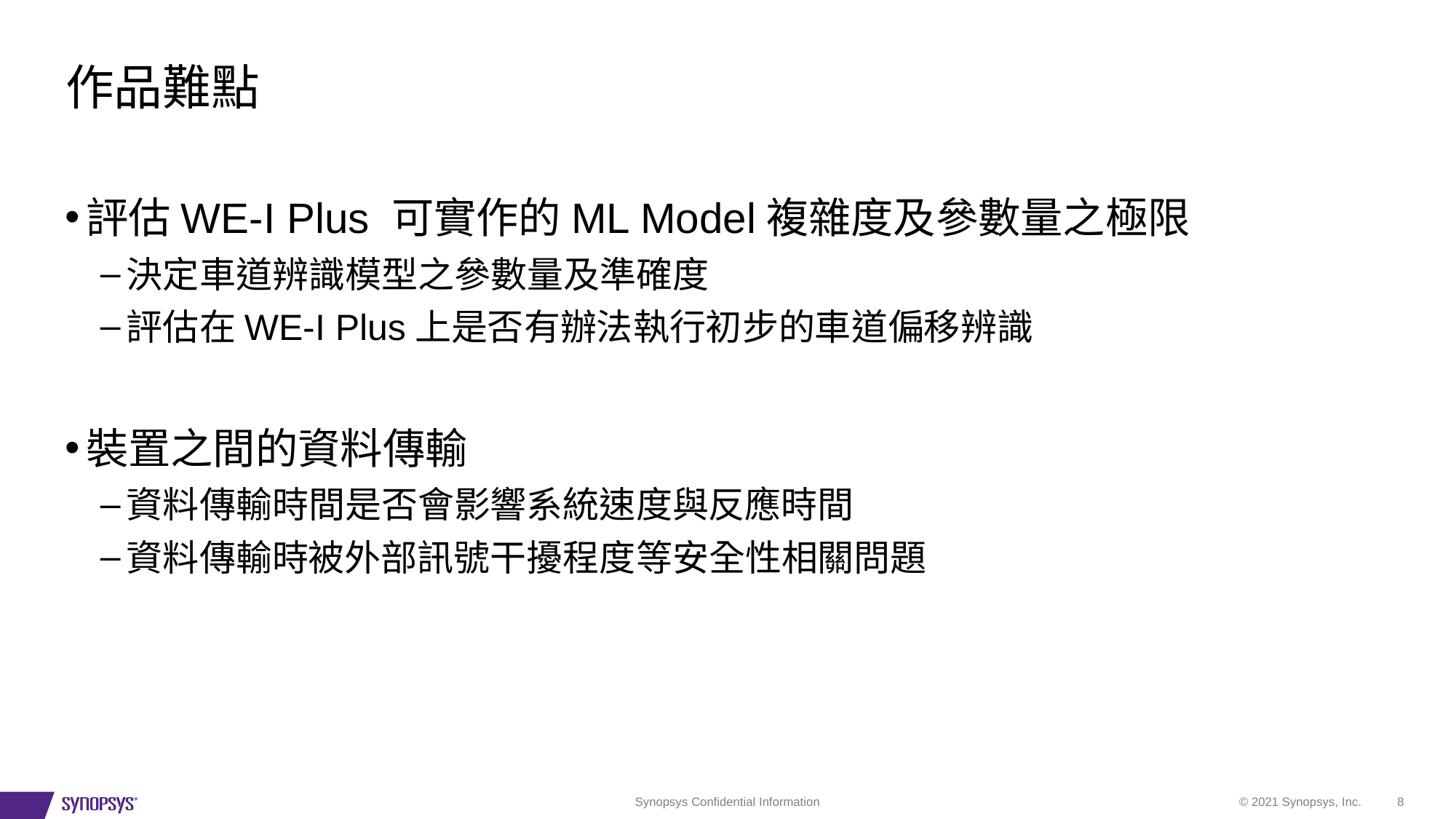

# 作品難點
評估WE-I Plus 可實作的ML Model複雜度及參數量之極限
決定車道辨識模型之參數量及準確度
評估在WE-I Plus上是否有辦法執行初步的車道偏移辨識

裝置之間的資料傳輸
資料傳輸時間是否會影響系統速度與反應時間
資料傳輸時被外部訊號干擾程度等安全性相關問題